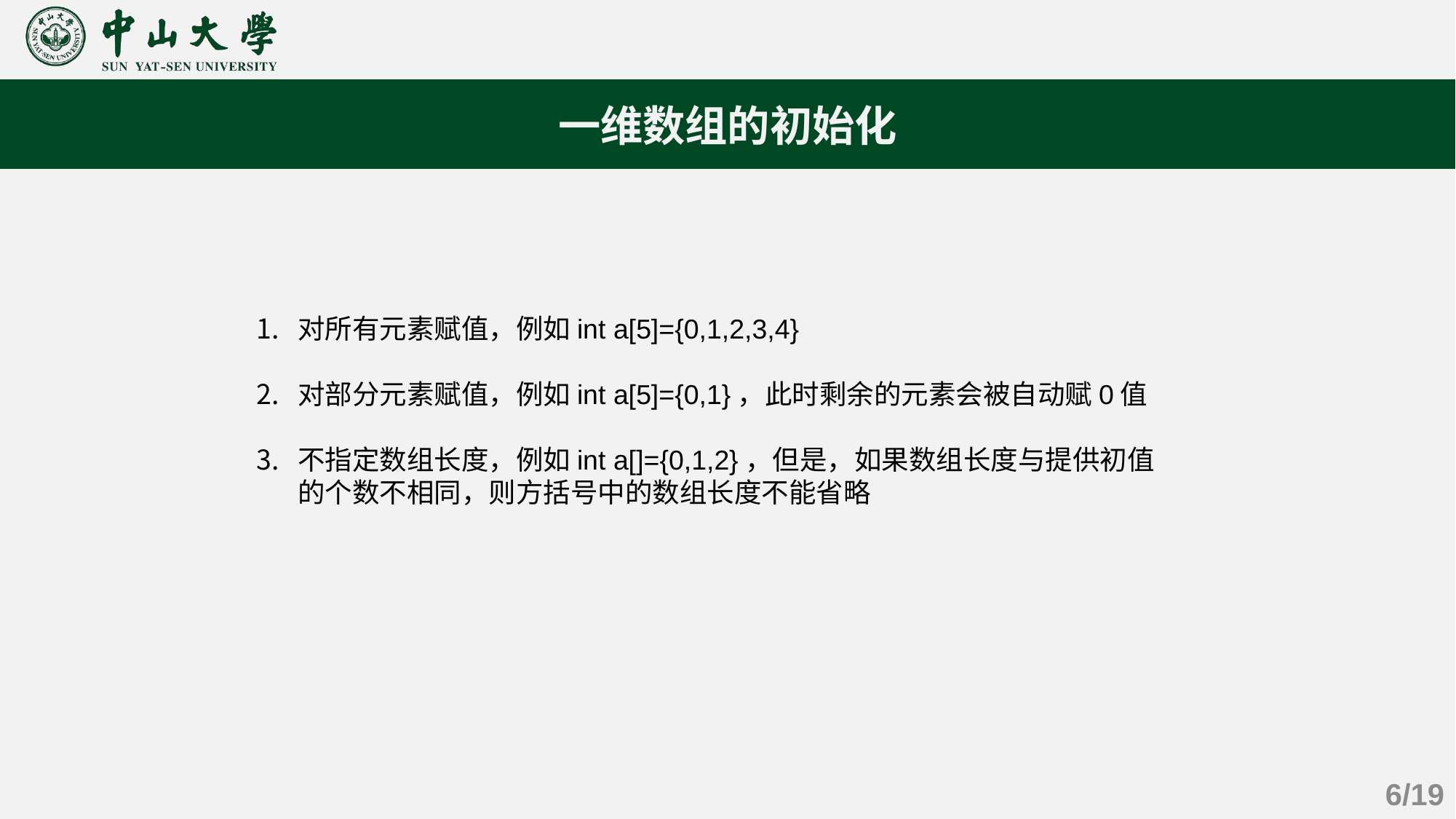

一维数组的初始化
对所有元素赋值，例如int a[5]={0,1,2,3,4}

对部分元素赋值，例如int a[5]={0,1}，此时剩余的元素会被自动赋0值

不指定数组长度，例如int a[]={0,1,2}，但是，如果数组长度与提供初值的个数不相同，则方括号中的数组长度不能省略

6/19